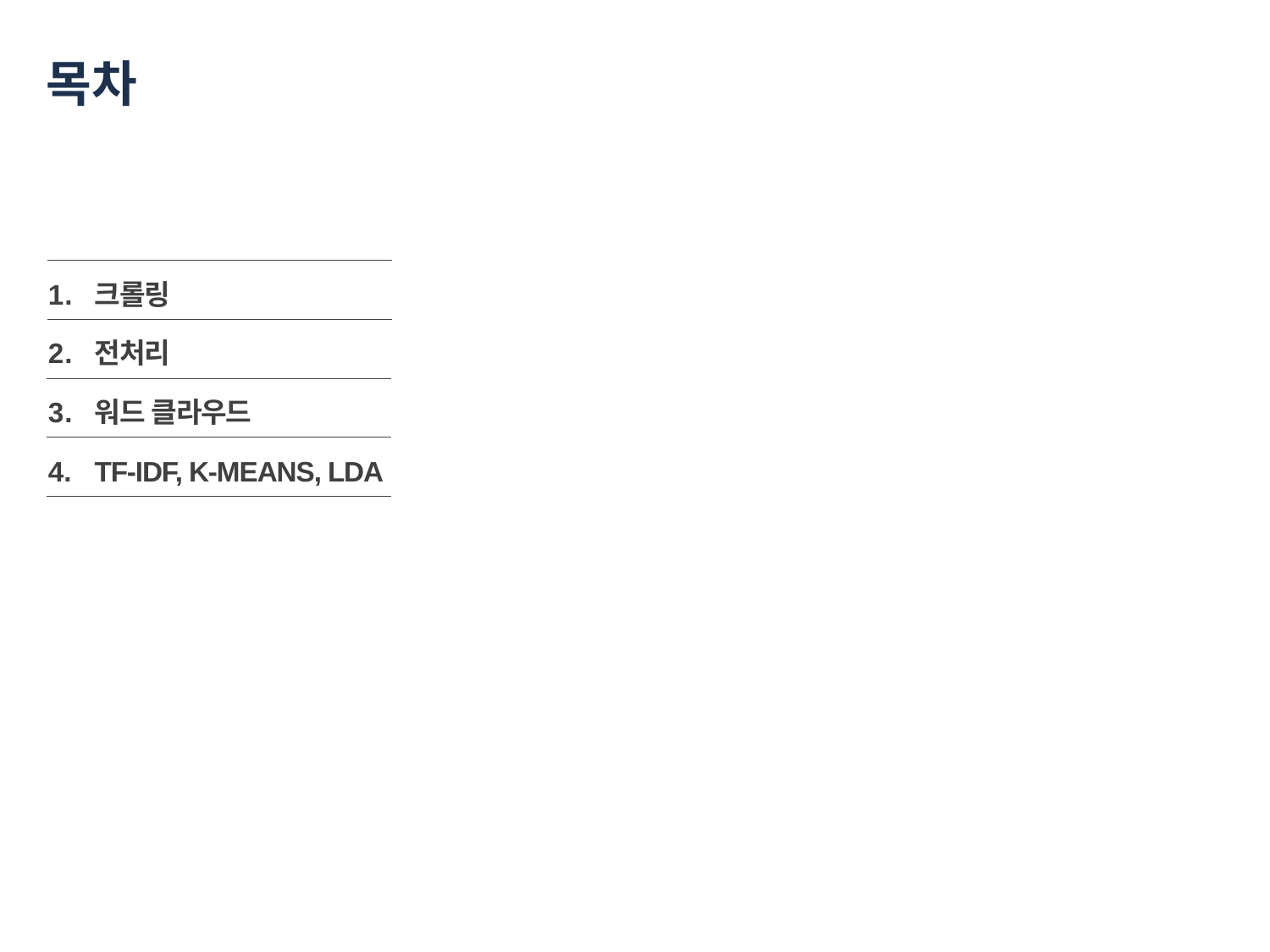

# 목차
크롤링
전처리
워드 클라우드
TF-IDF, K-MEANS, LDA